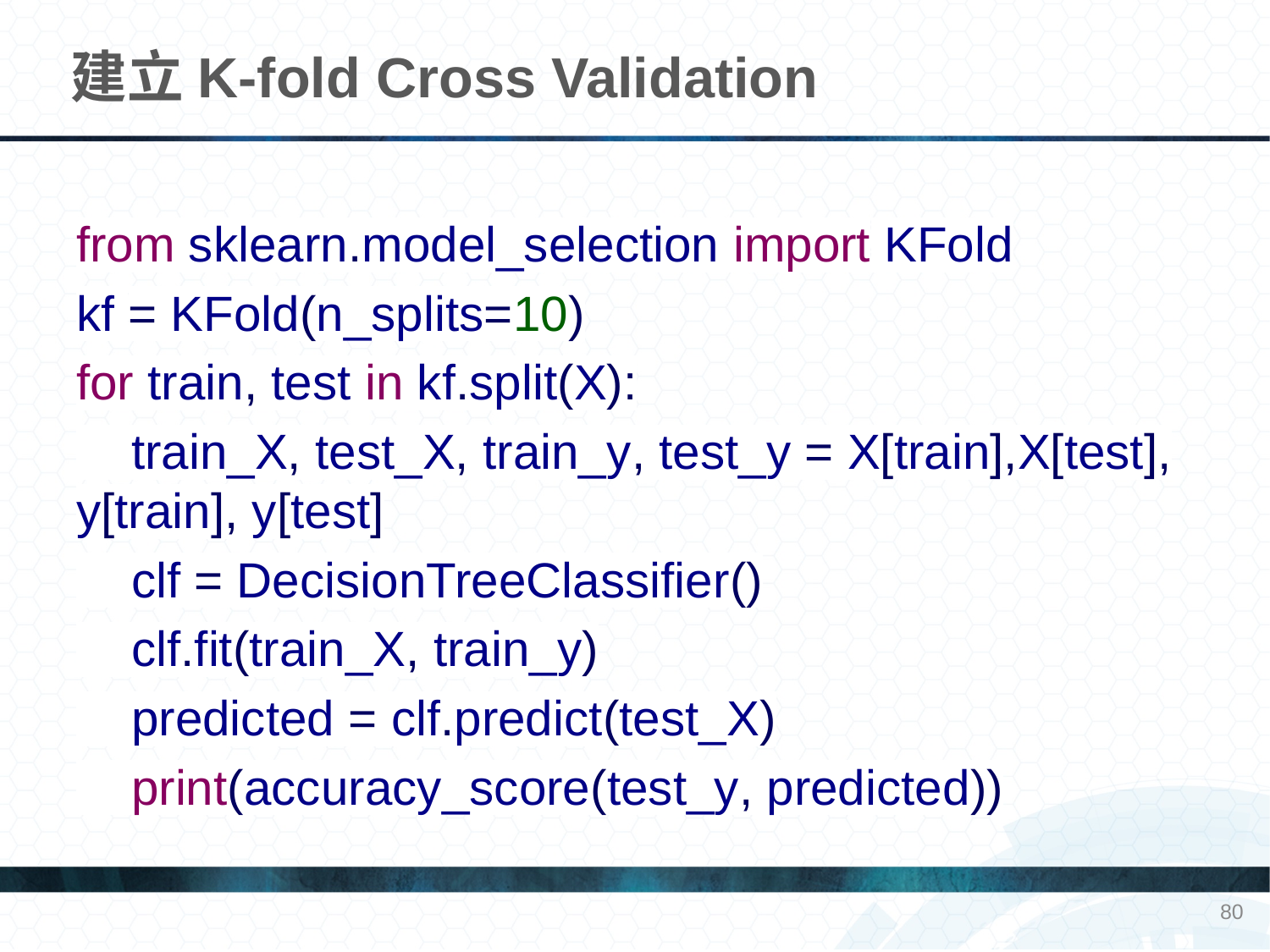

# 建立K-fold Cross Validation
from sklearn.model_selection import KFold
kf = KFold(n_splits=10)
for train, test in kf.split(X):
    train_X, test_X, train_y, test_y = X[train],X[test], y[train], y[test]
    clf = DecisionTreeClassifier()
    clf.fit(train_X, train_y)
    predicted = clf.predict(test_X)
    print(accuracy_score(test_y, predicted))
80